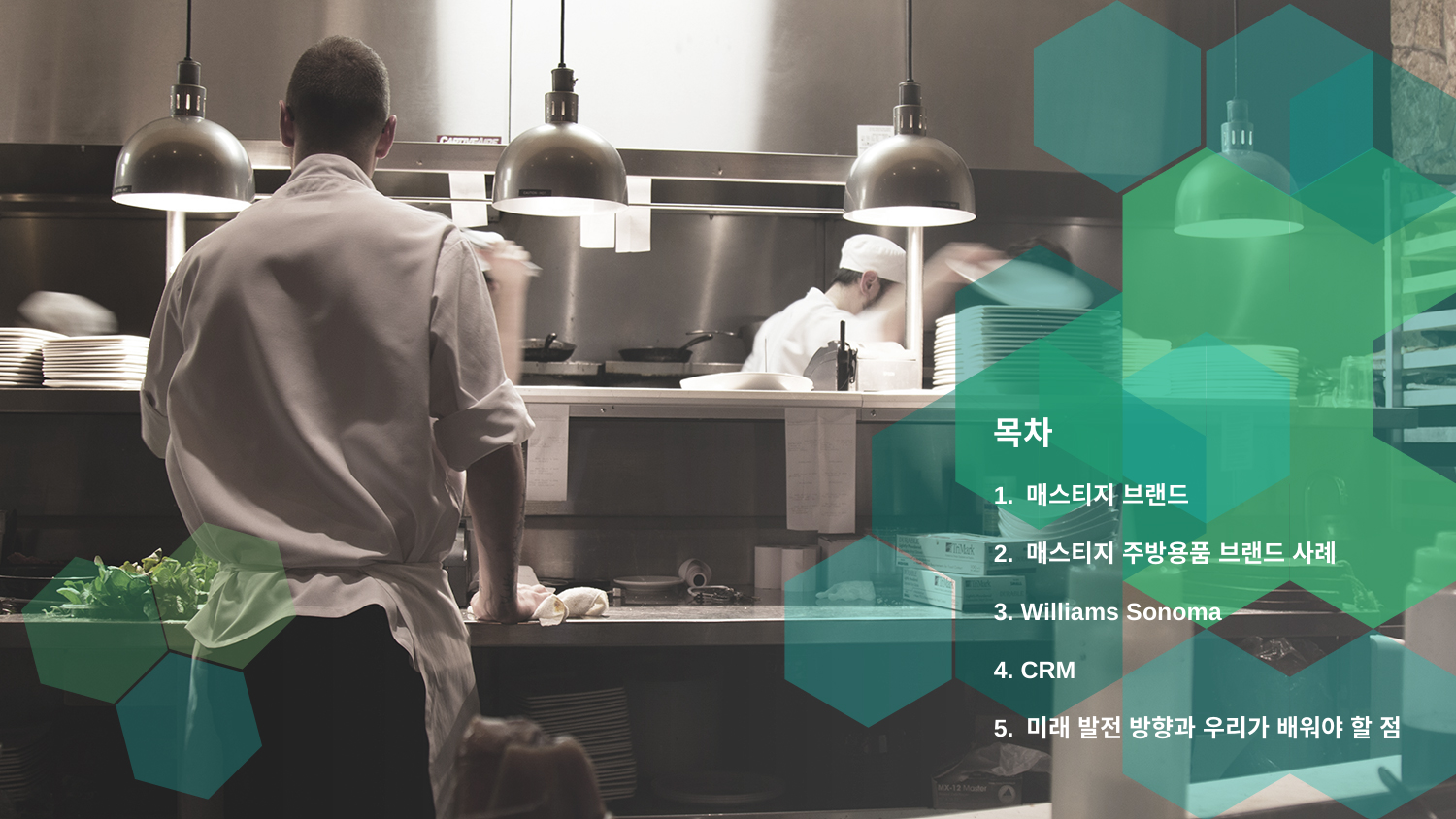

목차

1. 매스티지 브랜드

2. 매스티지 주방용품 브랜드 사례

3. Williams Sonoma

4. CRM

5. 미래 발전 방향과 우리가 배워야 할 점